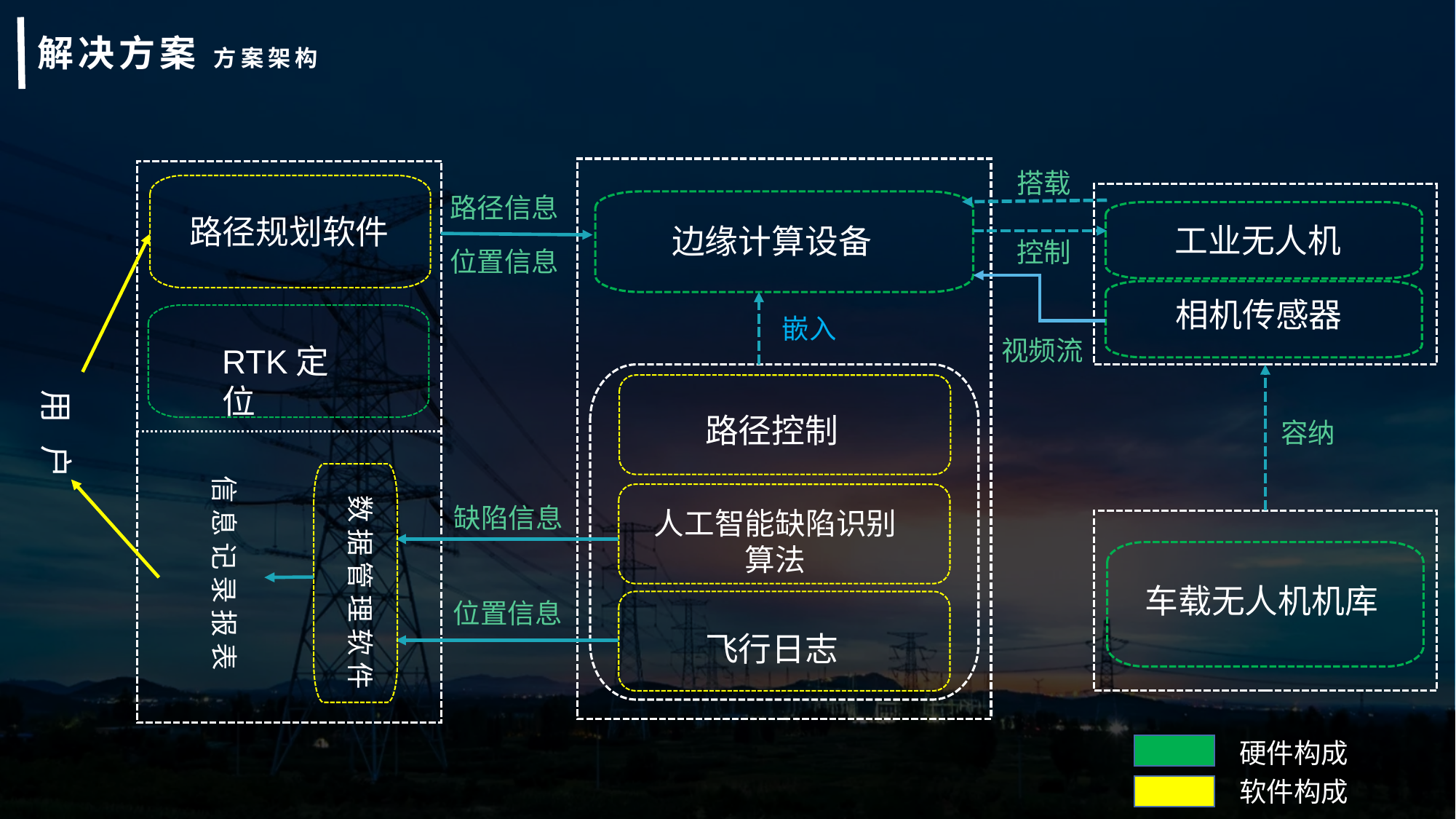

# 解决方案 方案架构

搭载

路径信息

路径规划软件
工业无人机

边缘计算设备

控制
位置信息

   相机传感器

嵌入
视频流
RTK定位

用   户
路径控制
容纳

信 息 记 录 报 表

数 据 管 理 软 件

缺陷信息
人工智能缺陷识别算法

车载无人机机库
位置信息

飞行日志

硬件构成

软件构成